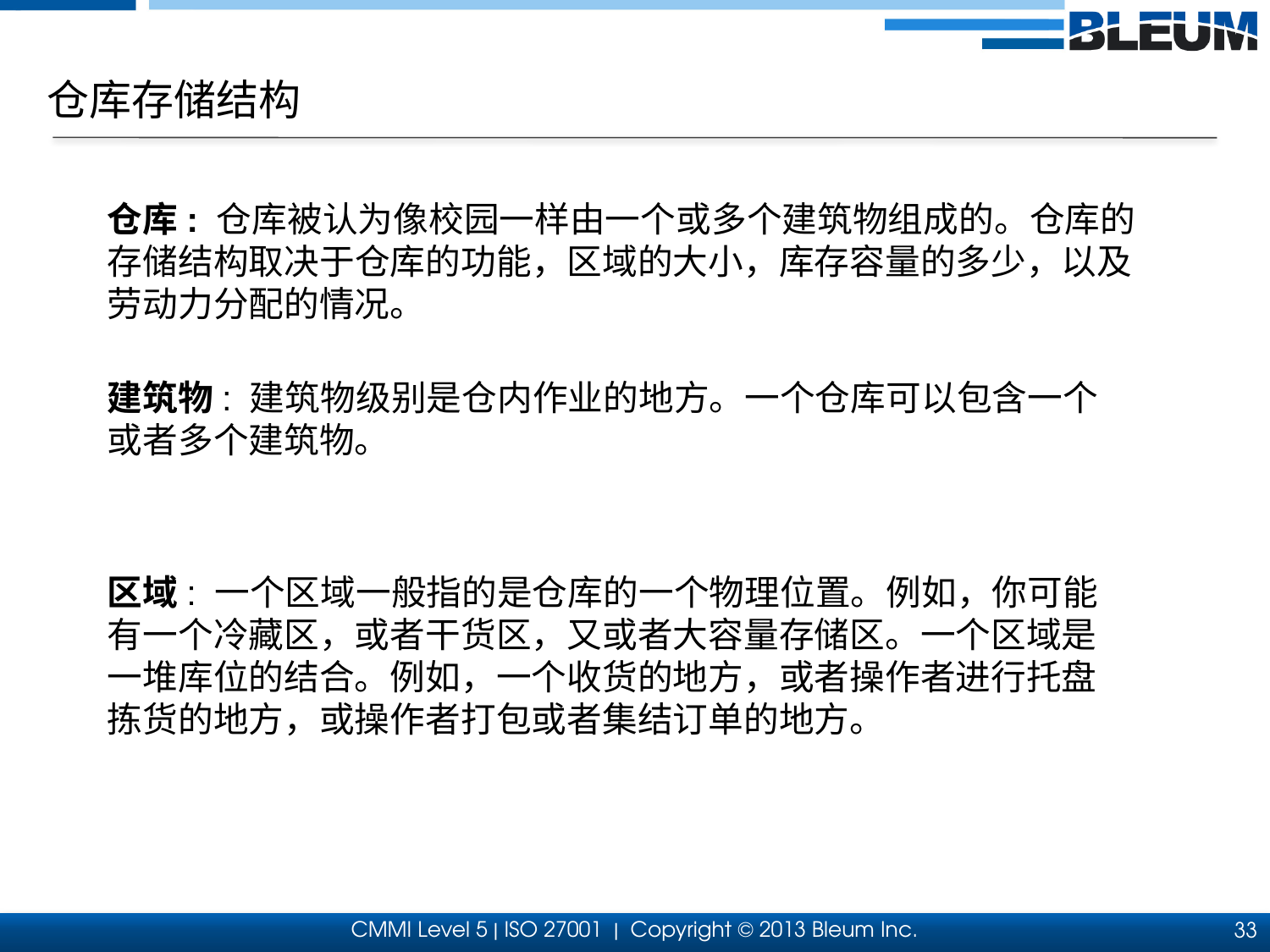

仓库存储结构

仓库: 仓库被认为像校园一样由一个或多个建筑物组成的。仓库的存储结构取决于仓库的功能，区域的大小，库存容量的多少，以及劳动力分配的情况。
建筑物: 建筑物级别是仓内作业的地方。一个仓库可以包含一个或者多个建筑物。
区域: 一个区域一般指的是仓库的一个物理位置。例如，你可能有一个冷藏区，或者干货区，又或者大容量存储区。一个区域是一堆库位的结合。例如，一个收货的地方，或者操作者进行托盘拣货的地方，或操作者打包或者集结订单的地方。
33